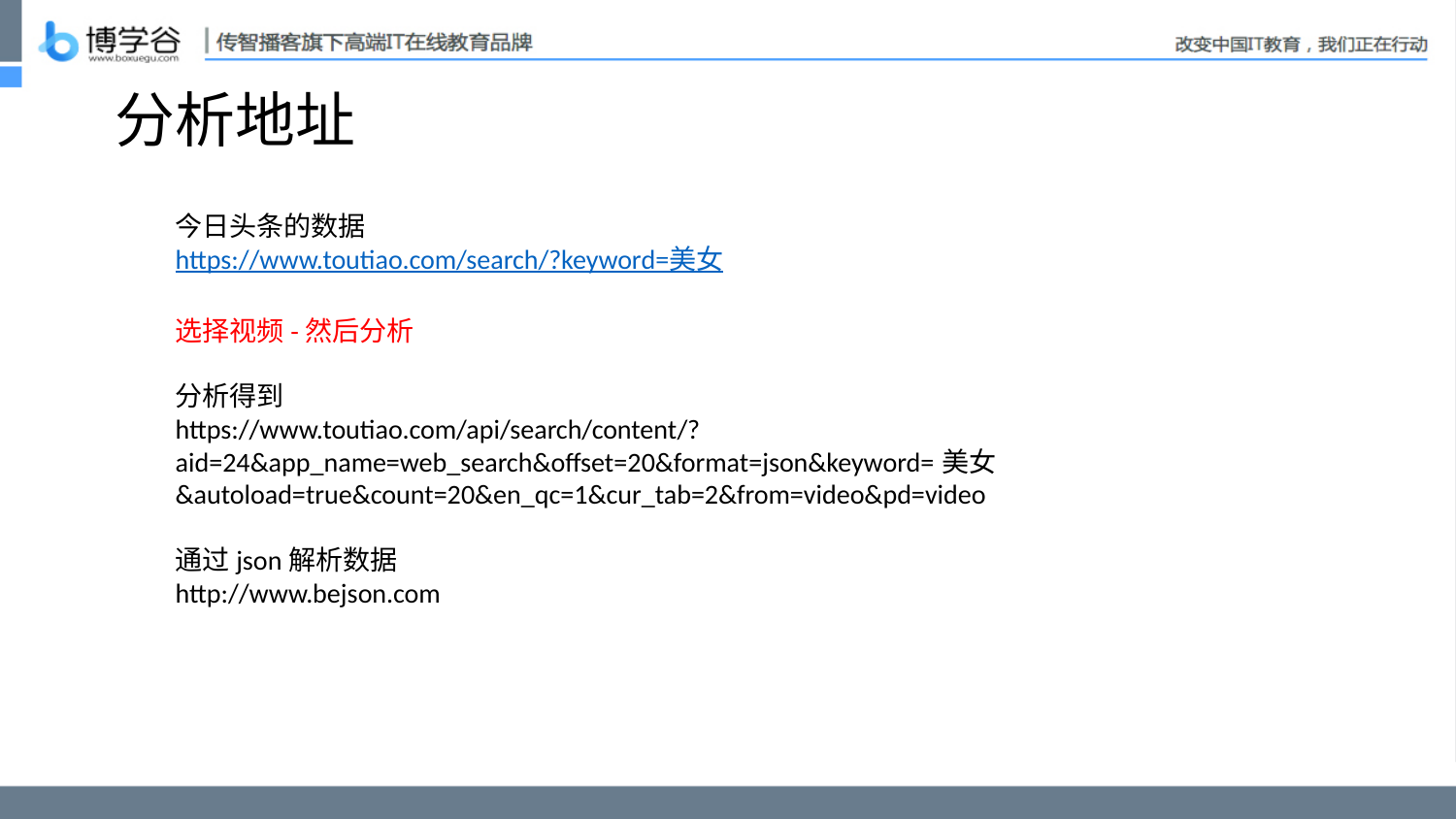

# 分析地址
今日头条的数据
https://www.toutiao.com/search/?keyword=美女

选择视频-然后分析

分析得到
https://www.toutiao.com/api/search/content/?aid=24&app_name=web_search&offset=20&format=json&keyword=美女&autoload=true&count=20&en_qc=1&cur_tab=2&from=video&pd=video

通过json解析数据
http://www.bejson.com